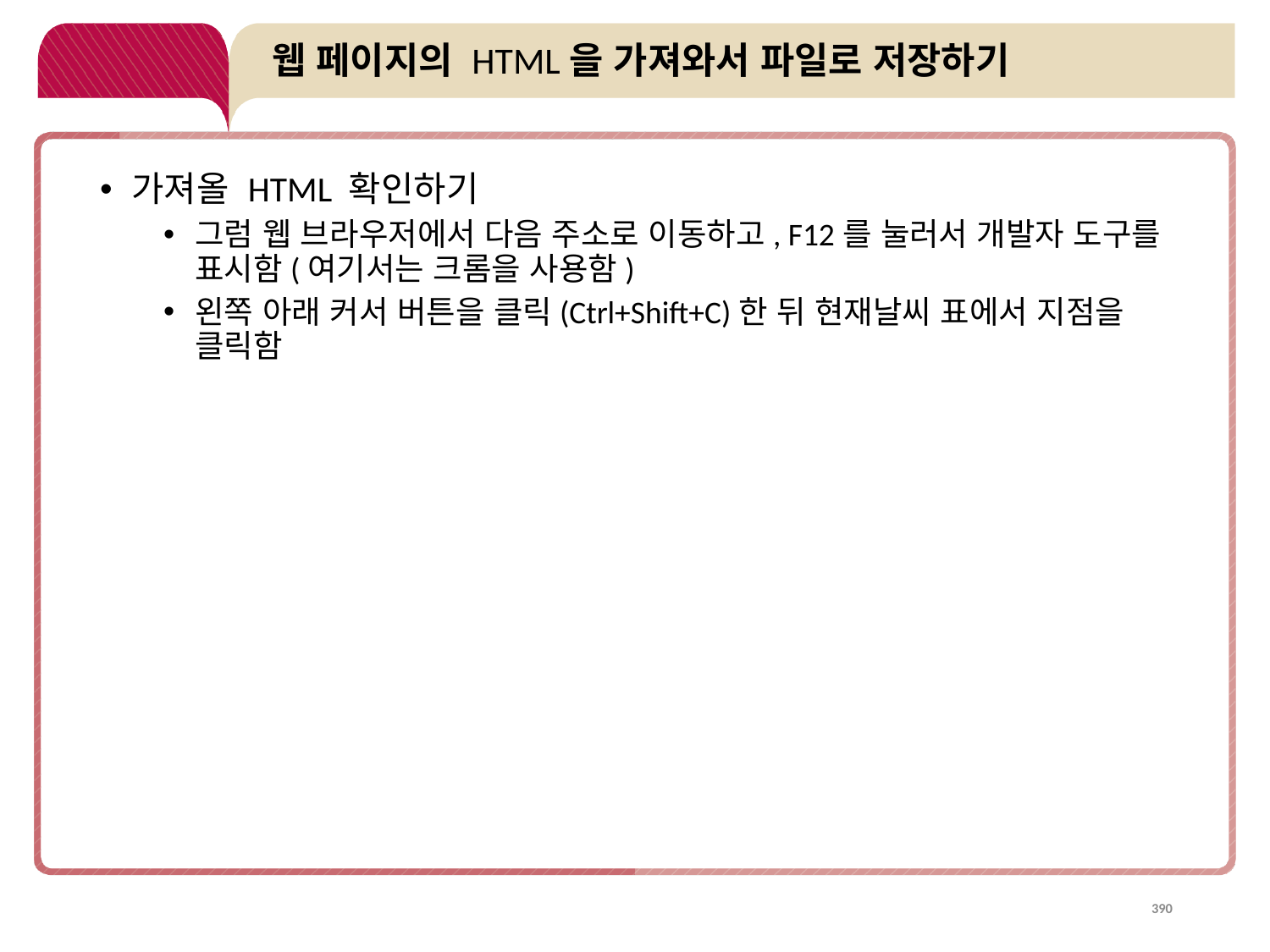

# 웹 페이지의 HTML을 가져와서 파일로 저장하기
가져올 HTML 확인하기
그럼 웹 브라우저에서 다음 주소로 이동하고, F12를 눌러서 개발자 도구를 표시함(여기서는 크롬을 사용함)
왼쪽 아래 커서 버튼을 클릭(Ctrl+Shift+C)한 뒤 현재날씨 표에서 지점을 클릭함

390